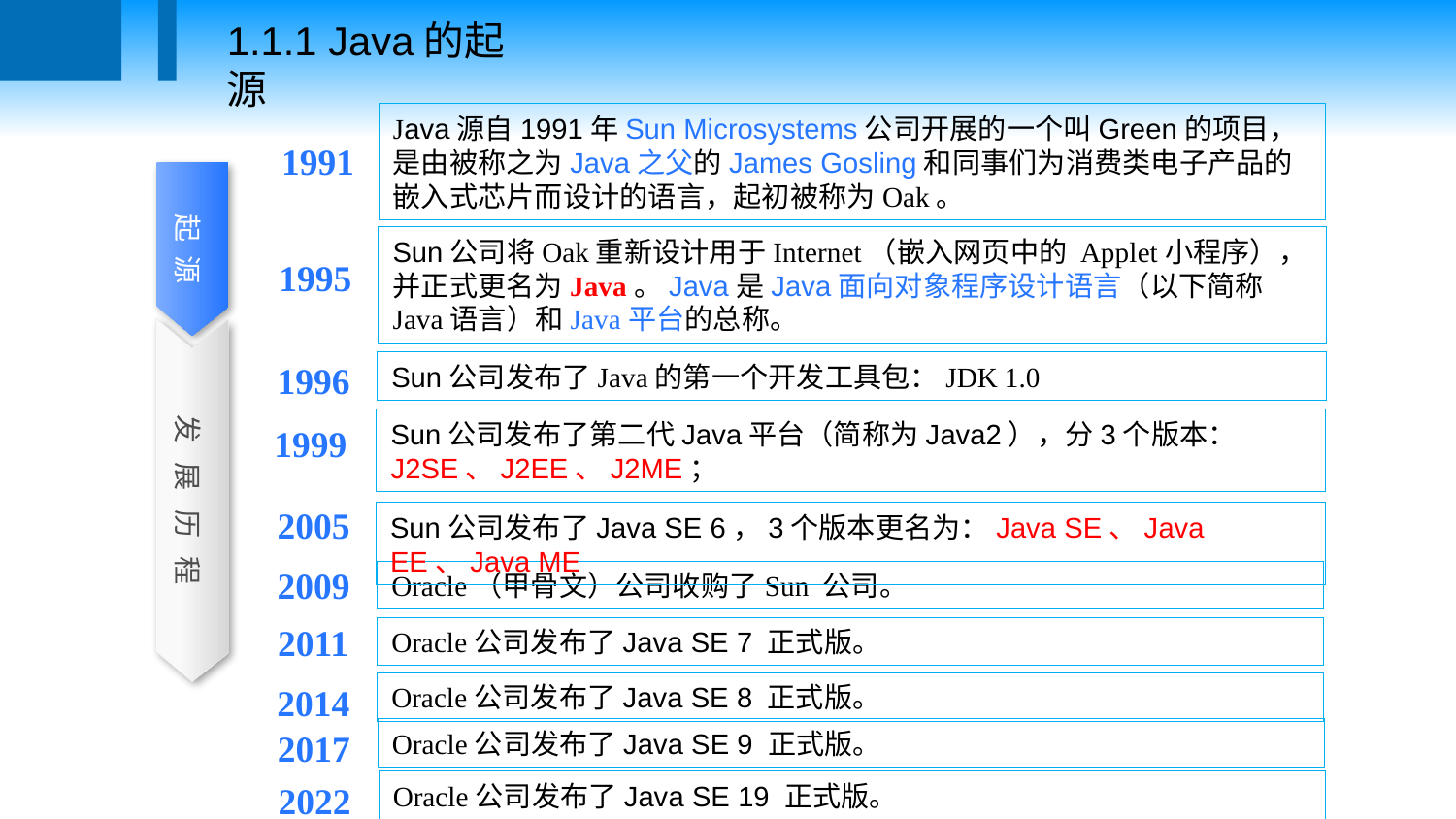

1.1.1 Java的起源
Java源自1991年Sun Microsystems公司开展的一个叫Green的项目，是由被称之为Java之父的James Gosling和同事们为消费类电子产品的嵌入式芯片而设计的语言，起初被称为Oak。
1991
起  源
Sun公司将Oak重新设计用于Internet（嵌入网页中的 Applet小程序），并正式更名为Java。Java是Java面向对象程序设计语言（以下简称Java语言）和Java平台的总称。
1995
发   展   历   程
1996
Sun公司发布了Java的第一个开发工具包：JDK 1.0
Sun公司发布了第二代Java平台（简称为Java2），分3个版本：J2SE、J2EE、J2ME；
1999
2005
Sun公司发布了Java SE 6，3个版本更名为：Java SE、Java EE、Java ME
2009
Oracle（甲骨文）公司收购了Sun 公司。
2011
Oracle公司发布了Java SE 7 正式版。
 2014
Oracle公司发布了Java SE 8 正式版。
 2017
Oracle公司发布了Java SE 9 正式版。
 2022
Oracle公司发布了Java SE 19 正式版。